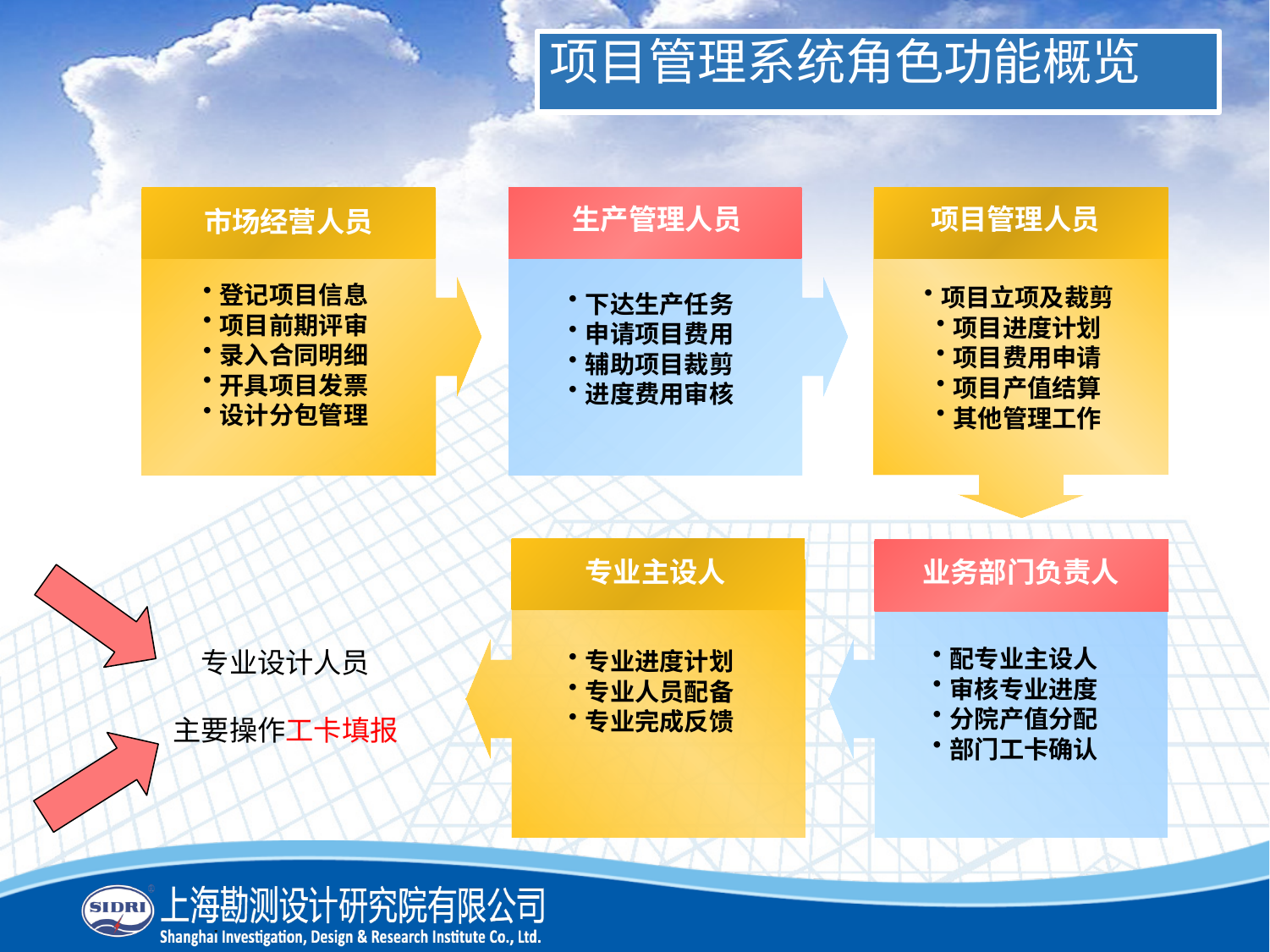

项目管理系统角色功能概览

生产管理人员
项目管理人员

市场经营人员

登记项目信息
项目前期评审
录入合同明细
开具项目发票
设计分包管理
项目立项及裁剪
项目进度计划
项目费用申请
项目产值结算
其他管理工作
下达生产任务
申请项目费用
辅助项目裁剪
进度费用审核

专业主设人
业务部门负责人

专业设计人员

主要操作工卡填报
配专业主设人
审核专业进度
分院产值分配
部门工卡确认
专业进度计划
专业人员配备
专业完成反馈